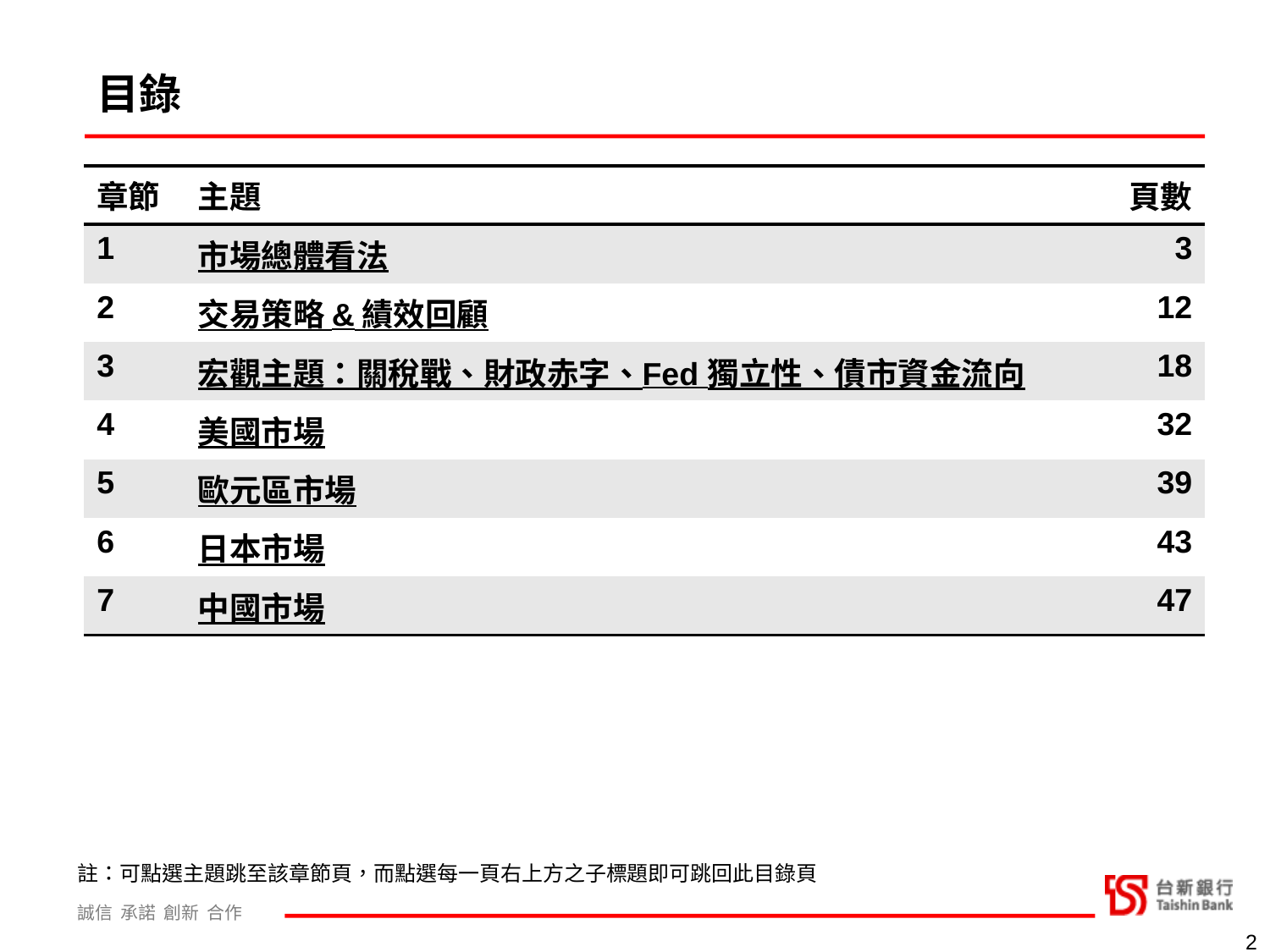

目錄
| 章節 | 主題 | 頁數 |
| --- | --- | --- |
| 1 | 市場總體看法 | 3 |
| 2 | 交易策略 & 績效回顧 | 12 |
| 3 | 宏觀主題：關稅戰、財政赤字、Fed 獨立性、債市資金流向 | 18 |
| 4 | 美國市場 | 32 |
| 5 | 歐元區市場 | 39 |
| 6 | 日本市場 | 43 |
| 7 | 中國市場 | 47 |
註：可點選主題跳至該章節頁，而點選每一頁右上方之子標題即可跳回此目錄頁
2